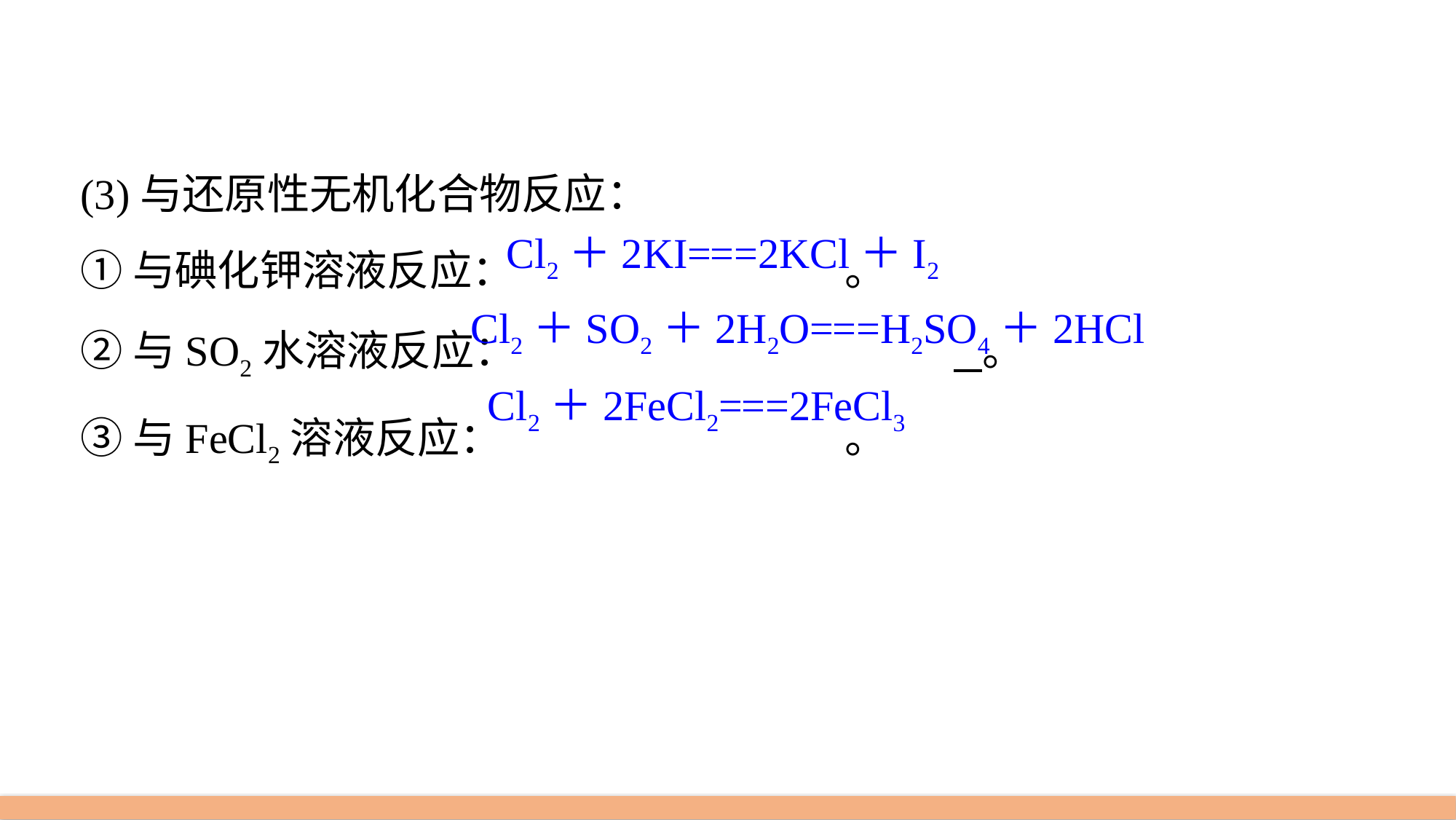

(3)与还原性无机化合物反应：
①与碘化钾溶液反应：				。
②与SO2水溶液反应：					   。
③与FeCl2溶液反应：				。
Cl2＋2KI===2KCl＋I2
Cl2＋SO2＋2H2O===H2SO4＋2HCl
Cl2＋2FeCl2===2FeCl3